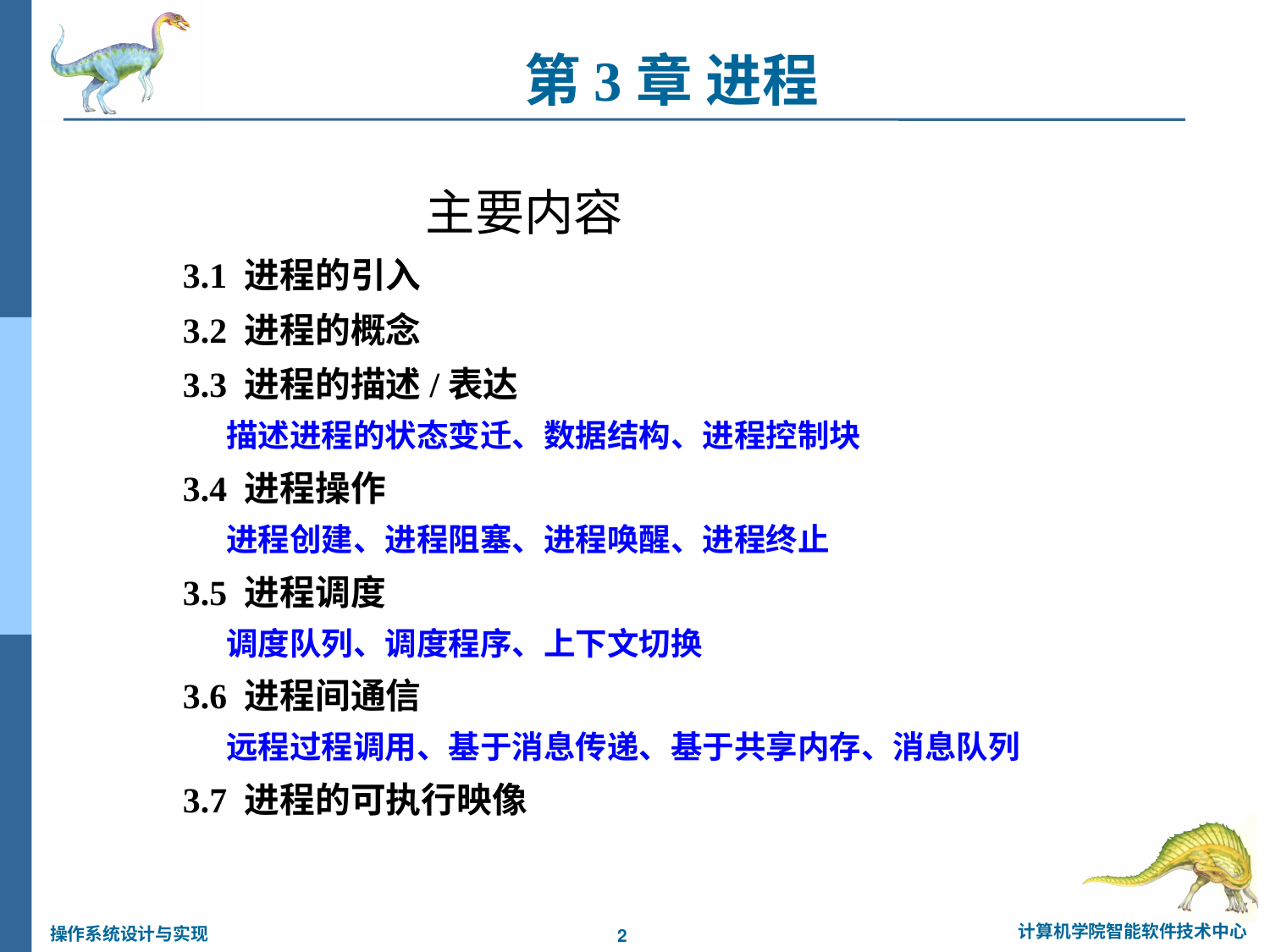

# 第3章 进程
                     主要内容
3.1 进程的引入
3.2 进程的概念
3.3 进程的描述/表达
     描述进程的状态变迁、数据结构、进程控制块
3.4 进程操作
     进程创建、进程阻塞、进程唤醒、进程终止
3.5 进程调度
     调度队列、调度程序、上下文切换
3.6 进程间通信
     远程过程调用、基于消息传递、基于共享内存、消息队列
3.7 进程的可执行映像